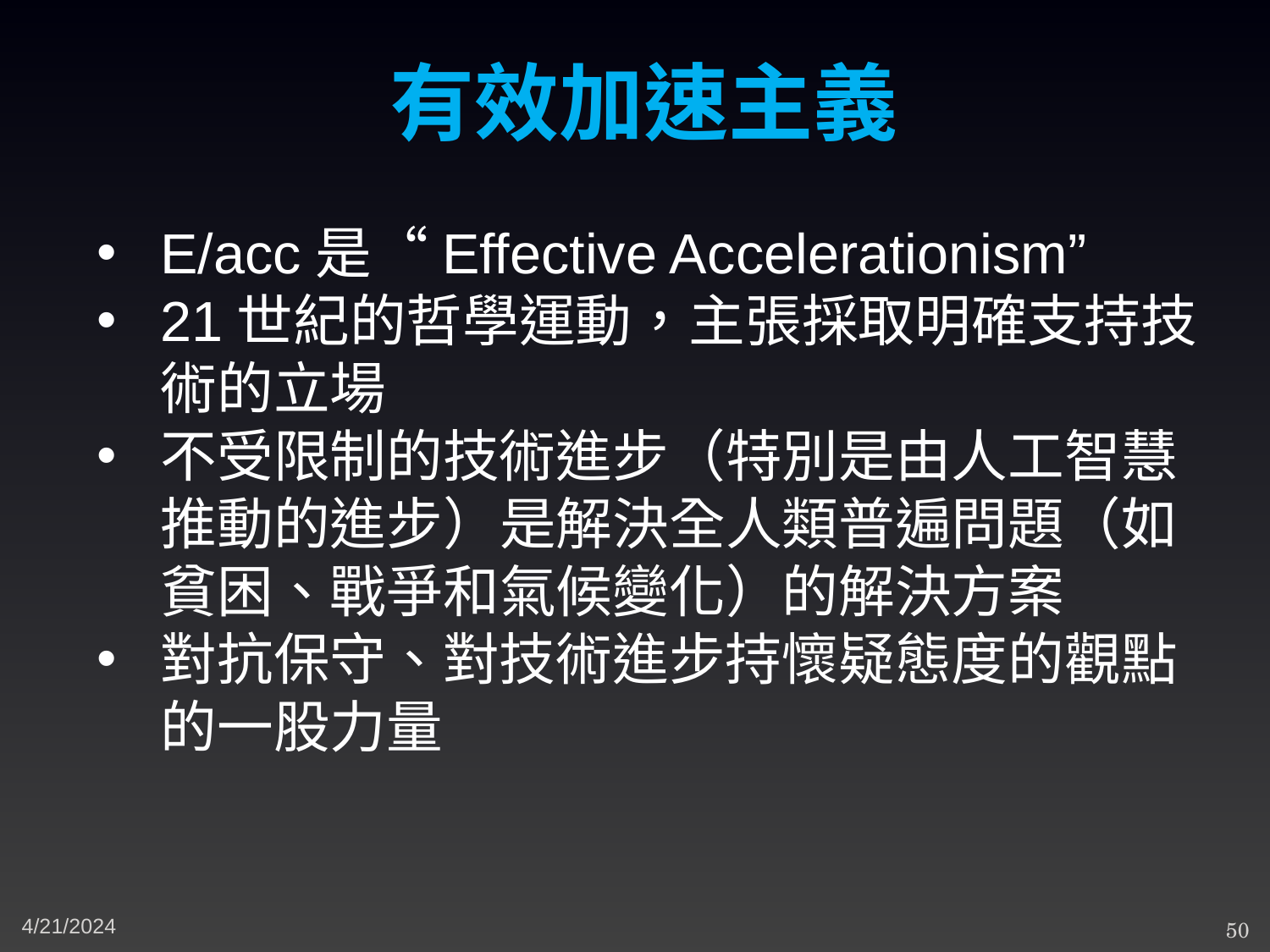

有效加速主義
E/acc是“Effective Accelerationism”
21世紀的哲學運動，主張採取明確支持技術的立場
不受限制的技術進步（特別是由人工智慧推動的進步）是解決全人類普遍問題（如貧困、戰爭和氣候變化）的解決方案
對抗保守、對技術進步持懷疑態度的觀點的一股力量
4/21/2024
50